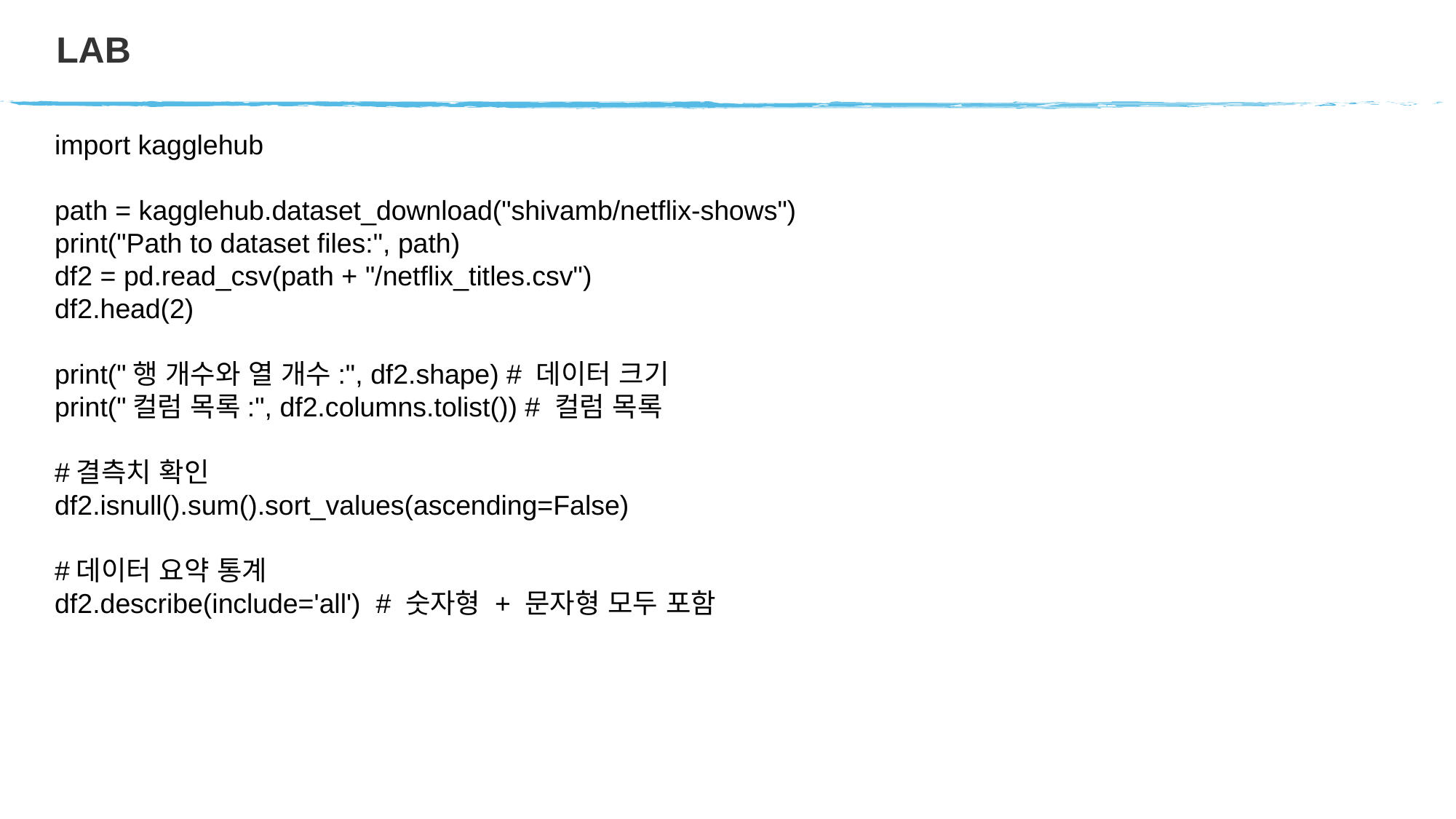

# LAB
import kagglehub

path = kagglehub.dataset_download("shivamb/netflix-shows")
print("Path to dataset files:", path)
df2 = pd.read_csv(path + "/netflix_titles.csv")
df2.head(2)

print("행 개수와 열 개수:", df2.shape) # 데이터 크기
print("컬럼 목록:", df2.columns.tolist()) # 컬럼 목록

#결측치 확인
df2.isnull().sum().sort_values(ascending=False)

#데이터 요약 통계
df2.describe(include='all')  # 숫자형 + 문자형 모두 포함